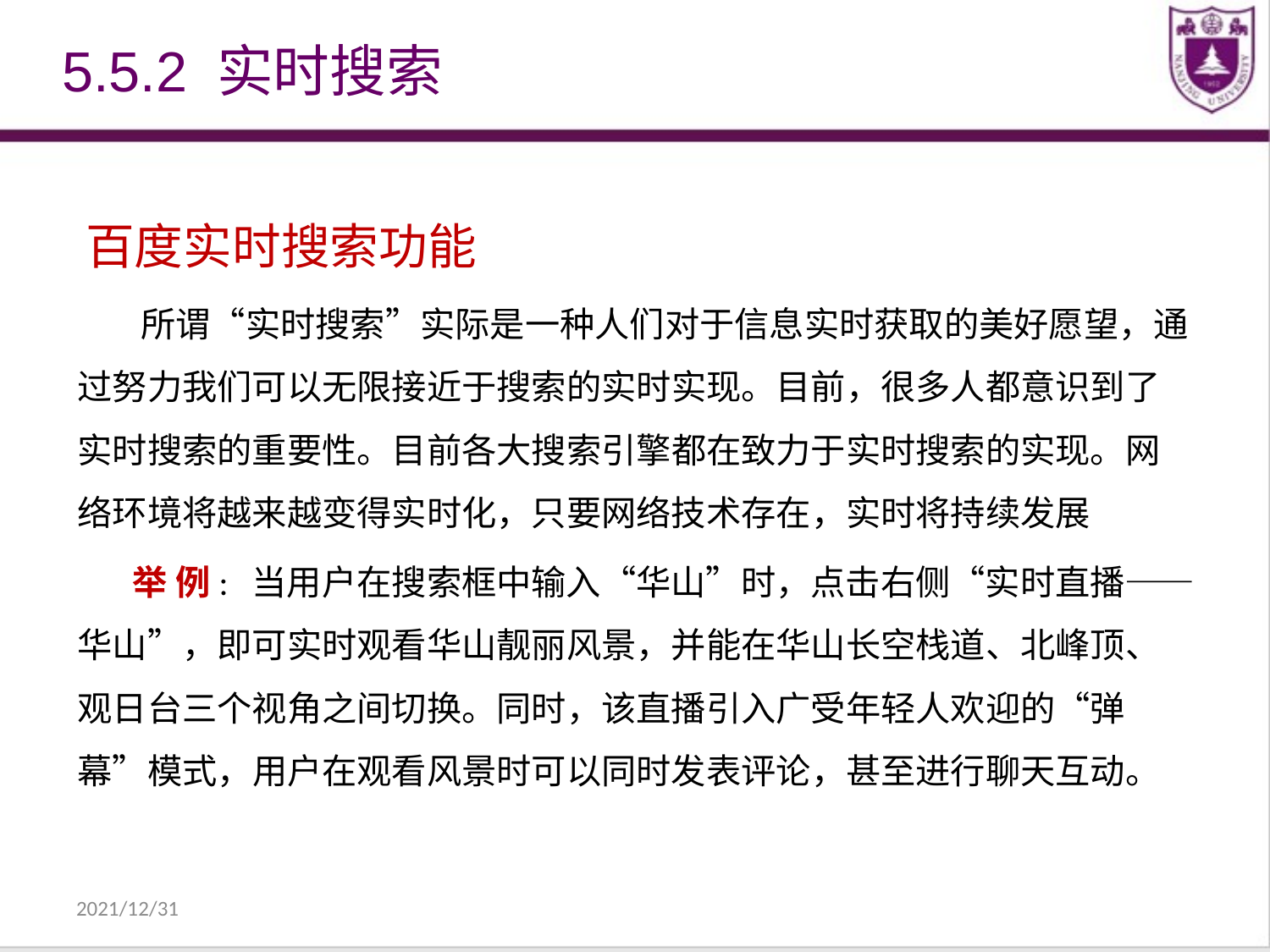

5.5.2 实时搜索
百度实时搜索功能
       所谓“实时搜索”实际是一种人们对于信息实时获取的美好愿望，通过努力我们可以无限接近于搜索的实时实现。目前，很多人都意识到了实时搜索的重要性。目前各大搜索引擎都在致力于实时搜索的实现。网络环境将越来越变得实时化，只要网络技术存在，实时将持续发展
      举 例:  当用户在搜索框中输入“华山”时，点击右侧“实时直播——华山”，即可实时观看华山靓丽风景，并能在华山长空栈道、北峰顶、观日台三个视角之间切换。同时，该直播引入广受年轻人欢迎的“弹幕”模式，用户在观看风景时可以同时发表评论，甚至进行聊天互动。

2021/12/31